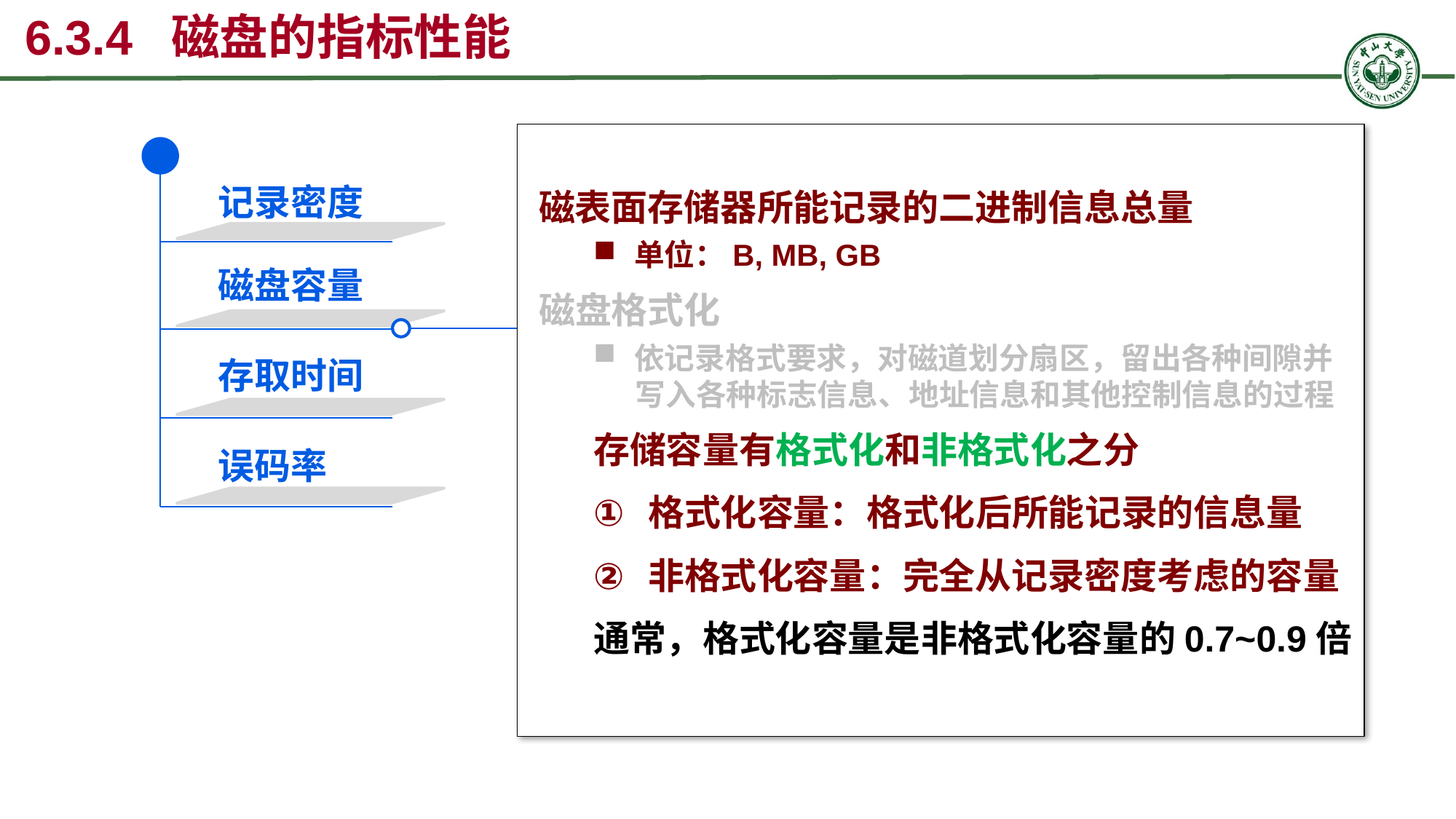

6.3.4  磁盘的指标性能

磁表面存储器所能记录的二进制信息总量
单位：B, MB, GB
磁盘格式化
依记录格式要求，对磁道划分扇区，留出各种间隙并
     写入各种标志信息、地址信息和其他控制信息的过程
存储容量有格式化和非格式化之分
格式化容量：格式化后所能记录的信息量
非格式化容量：完全从记录密度考虑的容量
通常，格式化容量是非格式化容量的0.7~0.9倍
记录密度

磁盘容量

存取时间

误码率